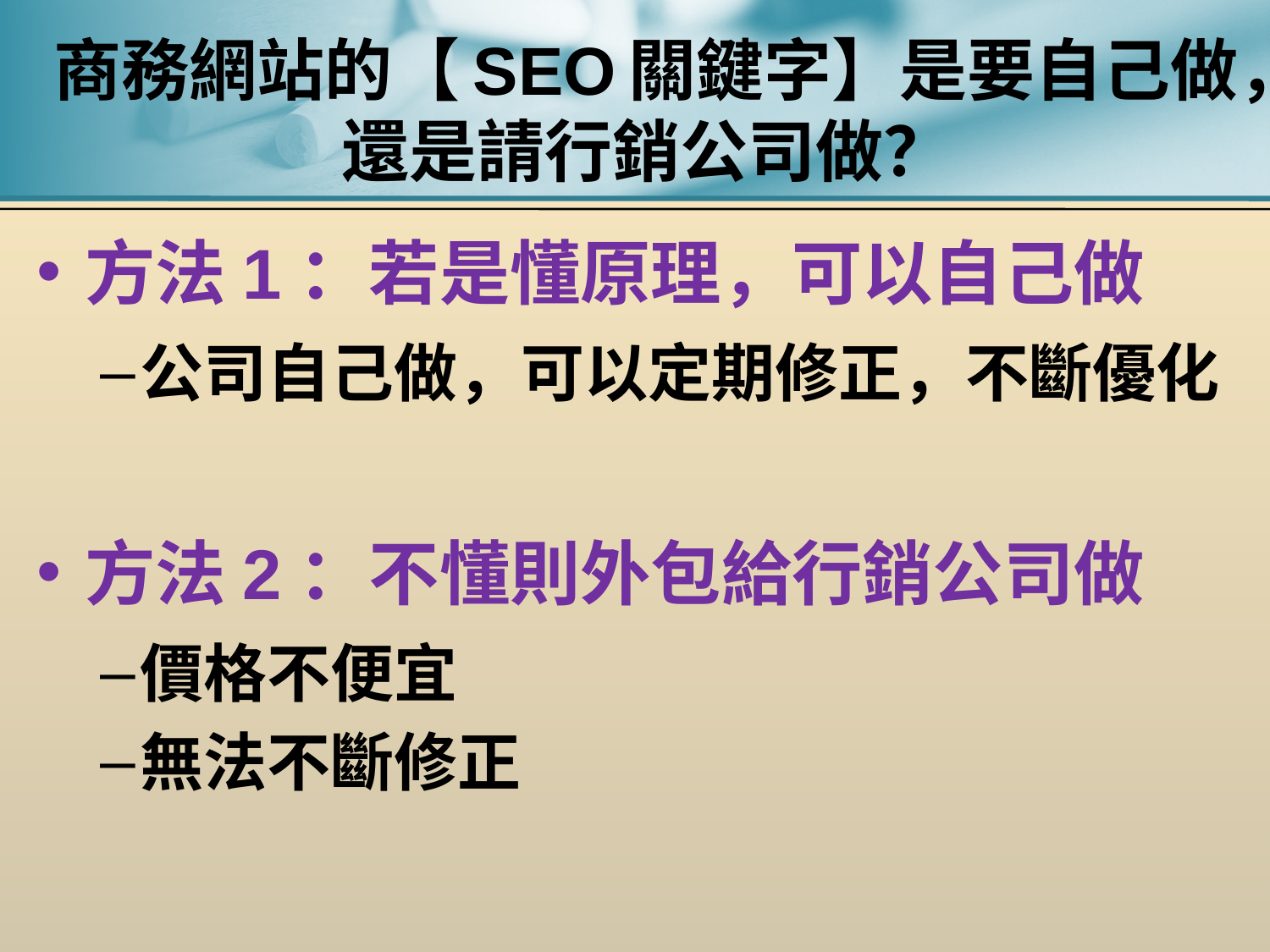

# 商務網站的【SEO關鍵字】是要自己做，還是請行銷公司做？
方法1：若是懂原理，可以自己做
公司自己做，可以定期修正，不斷優化

方法2：不懂則外包給行銷公司做
價格不便宜
無法不斷修正